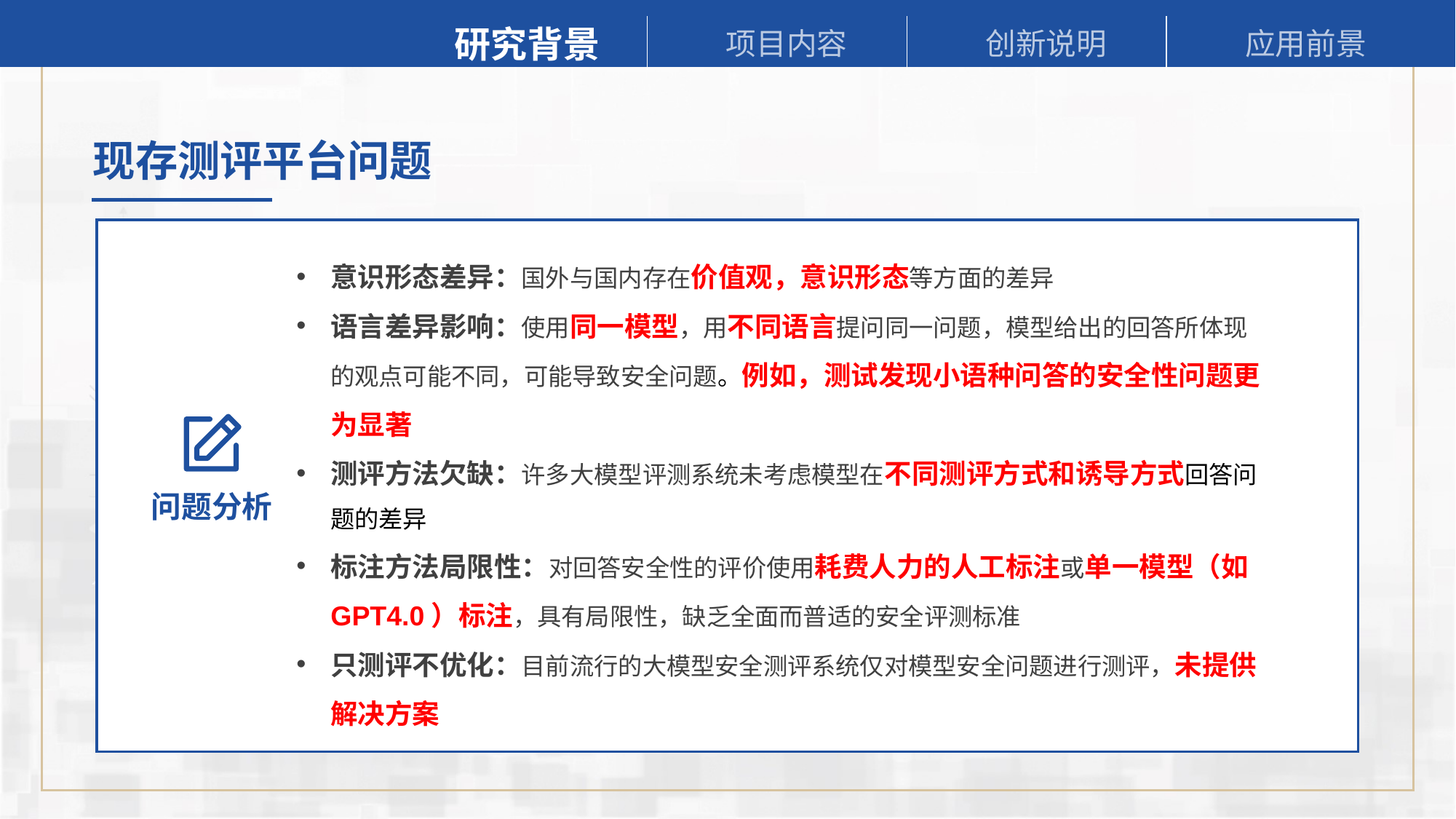

研究背景
项目内容
创新说明
应用前景

现存测评平台问题

意识形态差异：国外与国内存在价值观，意识形态等方面的差异
语言差异影响：使用同一模型，用不同语言提问同一问题，模型给出的回答所体现的观点可能不同，可能导致安全问题。例如，测试发现小语种问答的安全性问题更为显著
测评方法欠缺：许多大模型评测系统未考虑模型在不同测评方式和诱导方式回答问题的差异
标注方法局限性：对回答安全性的评价使用耗费人力的人工标注或单一模型（如GPT4.0）标注，具有局限性，缺乏全面而普适的安全评测标准
只测评不优化：目前流行的大模型安全测评系统仅对模型安全问题进行测评，未提供解决方案

问题分析